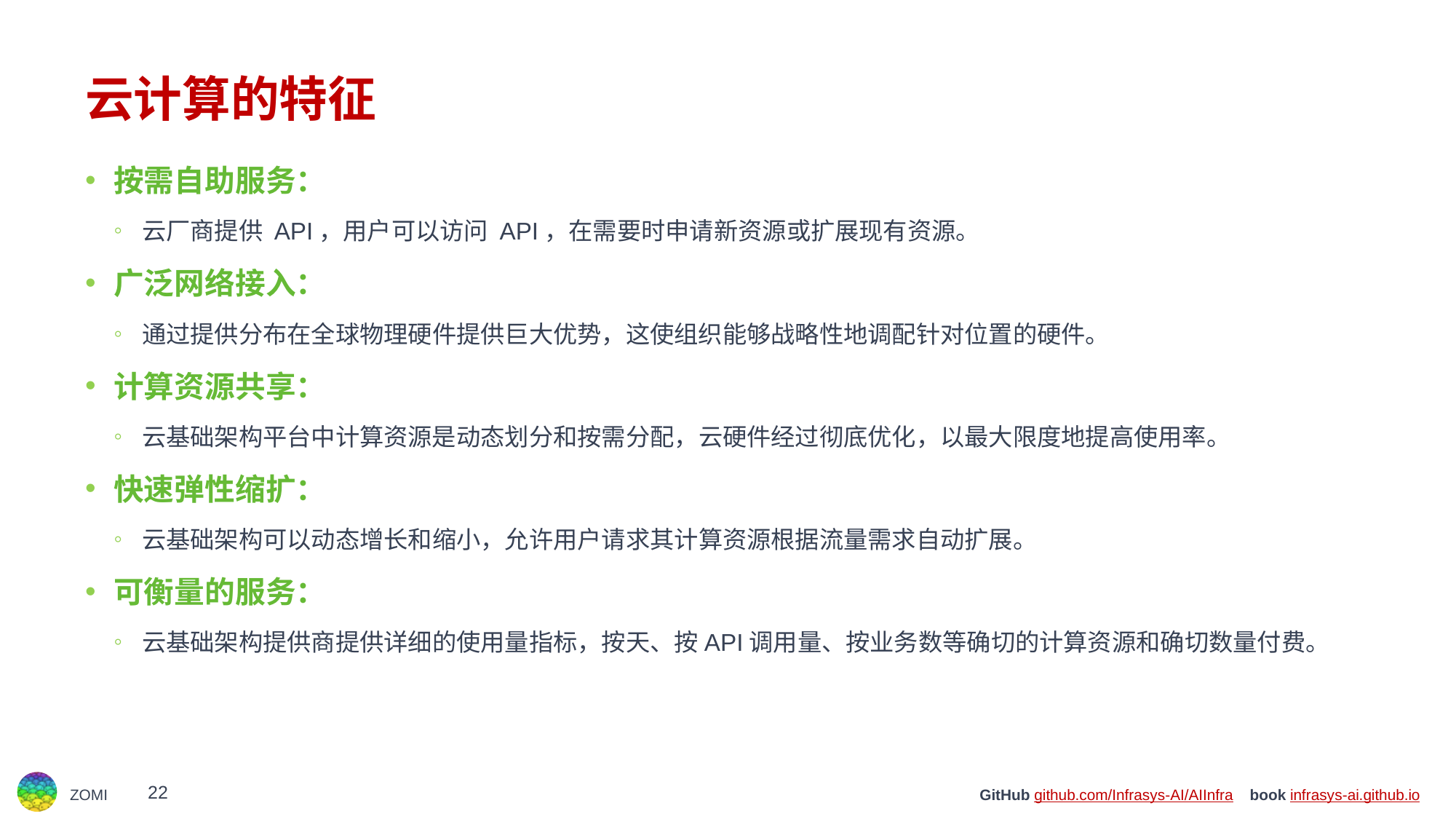

# 云计算的特征
按需自助服务：
云厂商提供 API，用户可以访问 API，在需要时申请新资源或扩展现有资源。
广泛网络接入：
通过提供分布在全球物理硬件提供巨大优势，这使组织能够战略性地调配针对位置的硬件。
计算资源共享：
云基础架构平台中计算资源是动态划分和按需分配，云硬件经过彻底优化，以最大限度地提高使用率。
快速弹性缩扩：
云基础架构可以动态增长和缩小，允许用户请求其计算资源根据流量需求自动扩展。
可衡量的服务：
云基础架构提供商提供详细的使用量指标，按天、按API调用量、按业务数等确切的计算资源和确切数量付费。